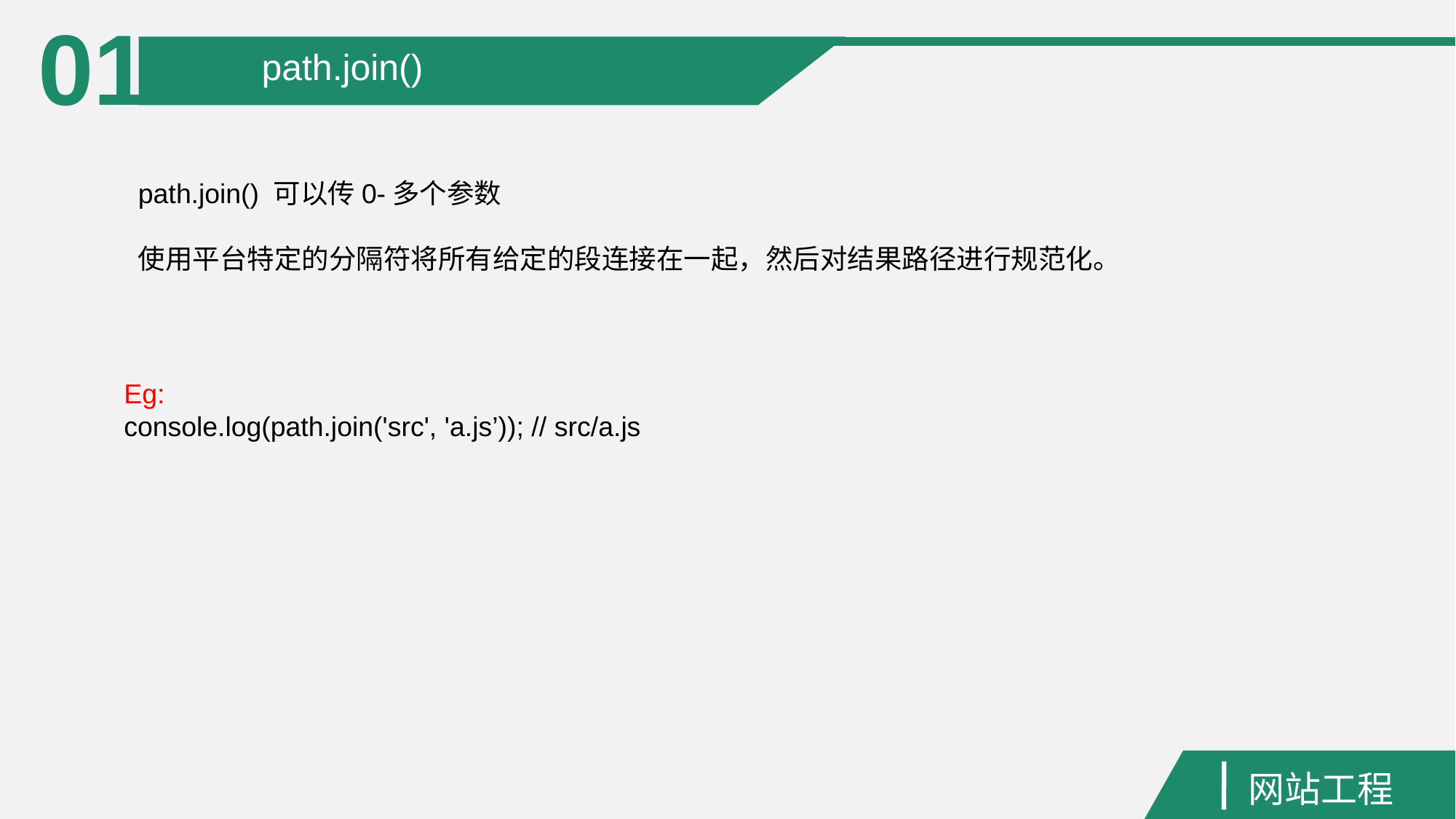

01
path.join()

path.join() 可以传0-多个参数

使用平台特定的分隔符将所有给定的段连接在一起，然后对结果路径进行规范化。
Eg:
console.log(path.join('src', 'a.js’)); // src/a.js